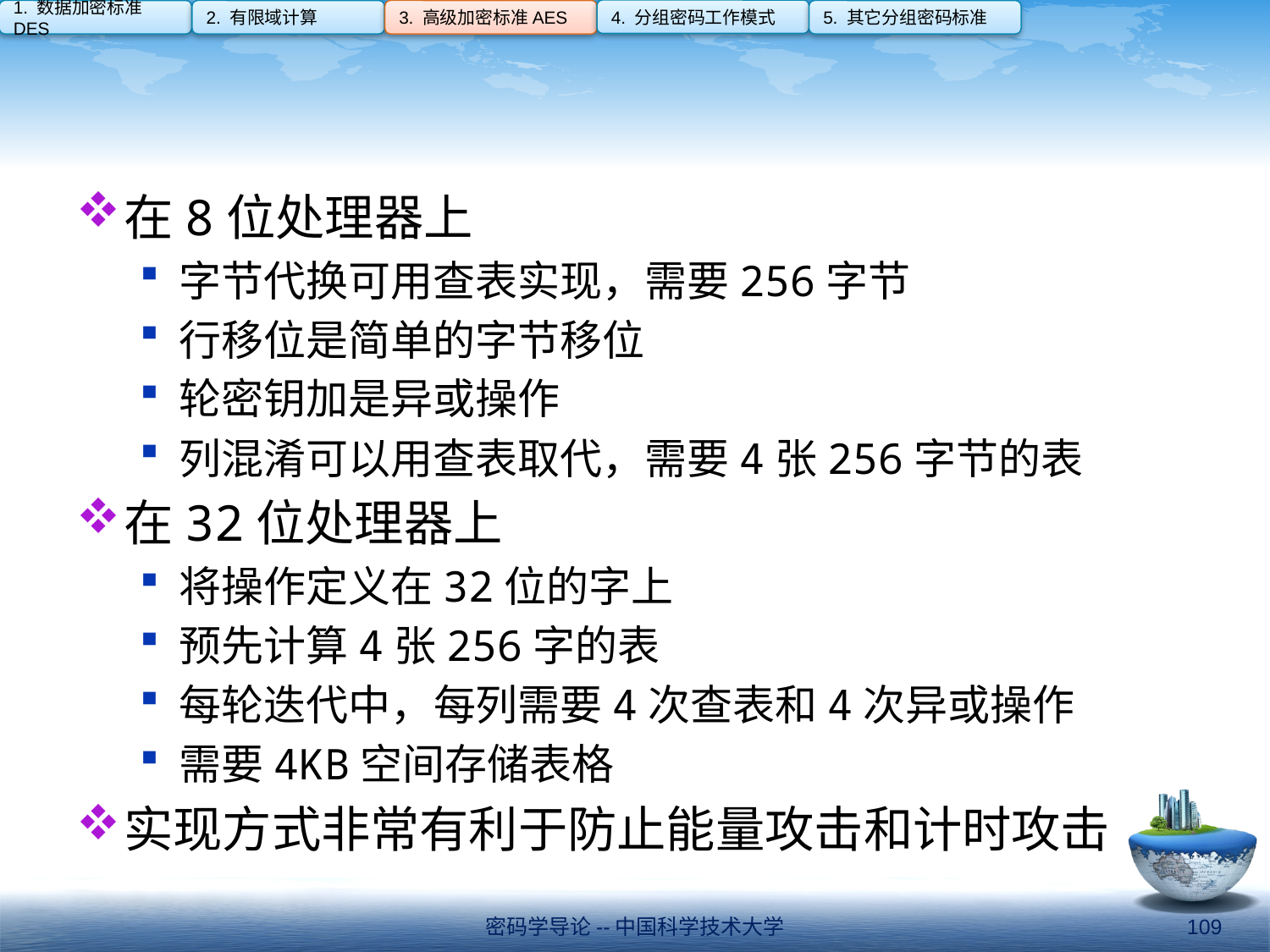

4. 分组密码工作模式
1. 数据加密标准DES
2. 有限域计算
3. 高级加密标准AES
5. 其它分组密码标准
#
在8位处理器上
字节代换可用查表实现，需要256字节
行移位是简单的字节移位
轮密钥加是异或操作
列混淆可以用查表取代，需要4张256字节的表
在32位处理器上
将操作定义在32位的字上
预先计算4张256字的表
每轮迭代中，每列需要4次查表和4次异或操作
需要4KB空间存储表格
实现方式非常有利于防止能量攻击和计时攻击
密码学导论--中国科学技术大学
109